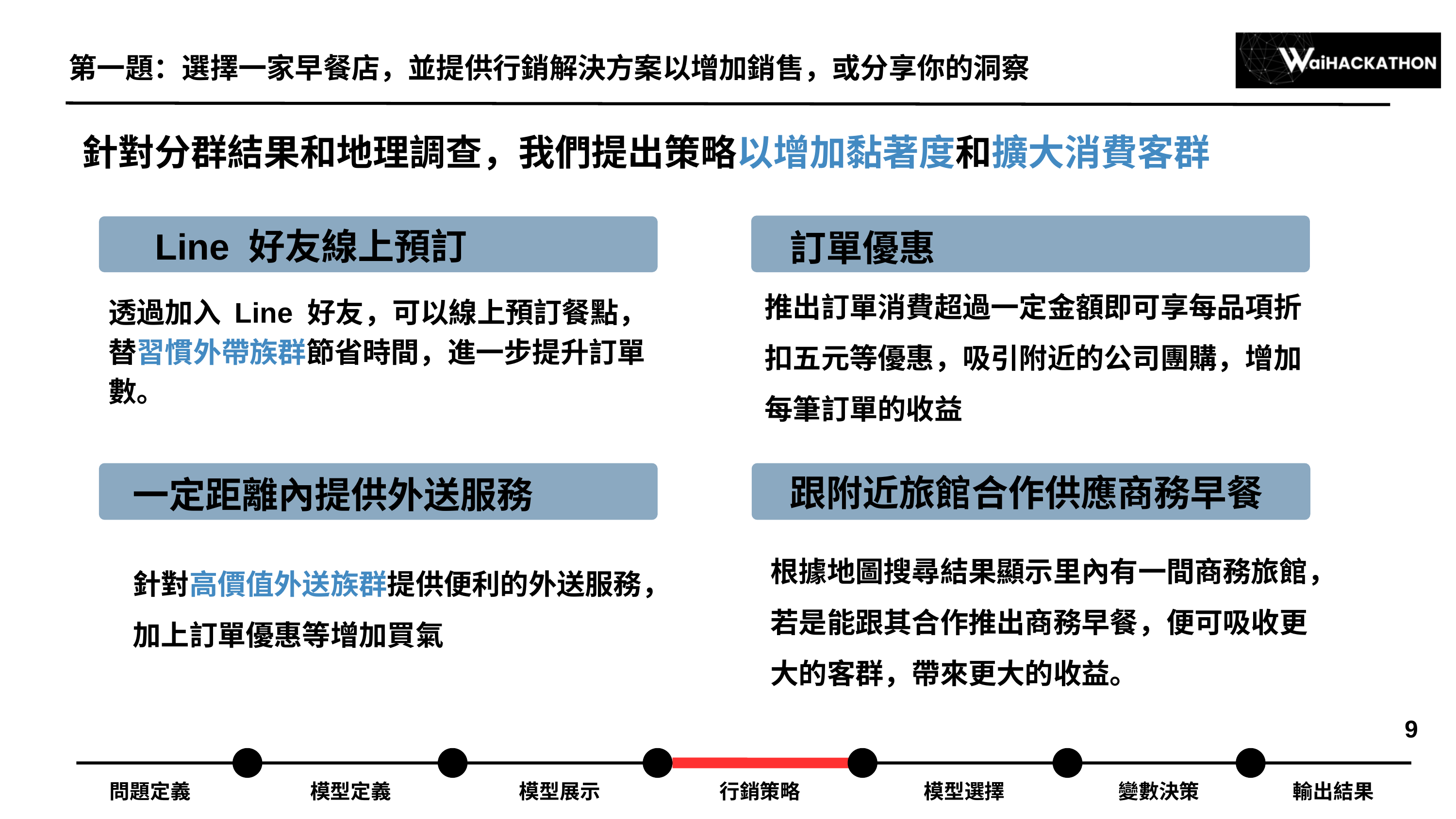

第一題：選擇一家早餐店，並提供行銷解決方案以增加銷售，或分享你的洞察

針對分群結果和地理調查，我們提出策略以增加黏著度和擴大消費客群

訂單優惠
Line 好友線上預訂

推出訂單消費超過一定金額即可享每品項折扣五元等優惠，吸引附近的公司團購，增加每筆訂單的收益
透過加入 Line 好友，可以線上預訂餐點，替習慣外帶族群節省時間，進一步提升訂單數。
跟附近旅館合作供應商務早餐

一定距離內提供外送服務
根據地圖搜尋結果顯示里內有一間商務旅館，若是能跟其合作推出商務早餐，便可吸收更大的客群，帶來更大的收益。
針對高價值外送族群提供便利的外送服務，加上訂單優惠等增加買氣
9

問題定義
模型定義
模型展示
行銷策略
模型選擇
變數決策
輸出結果